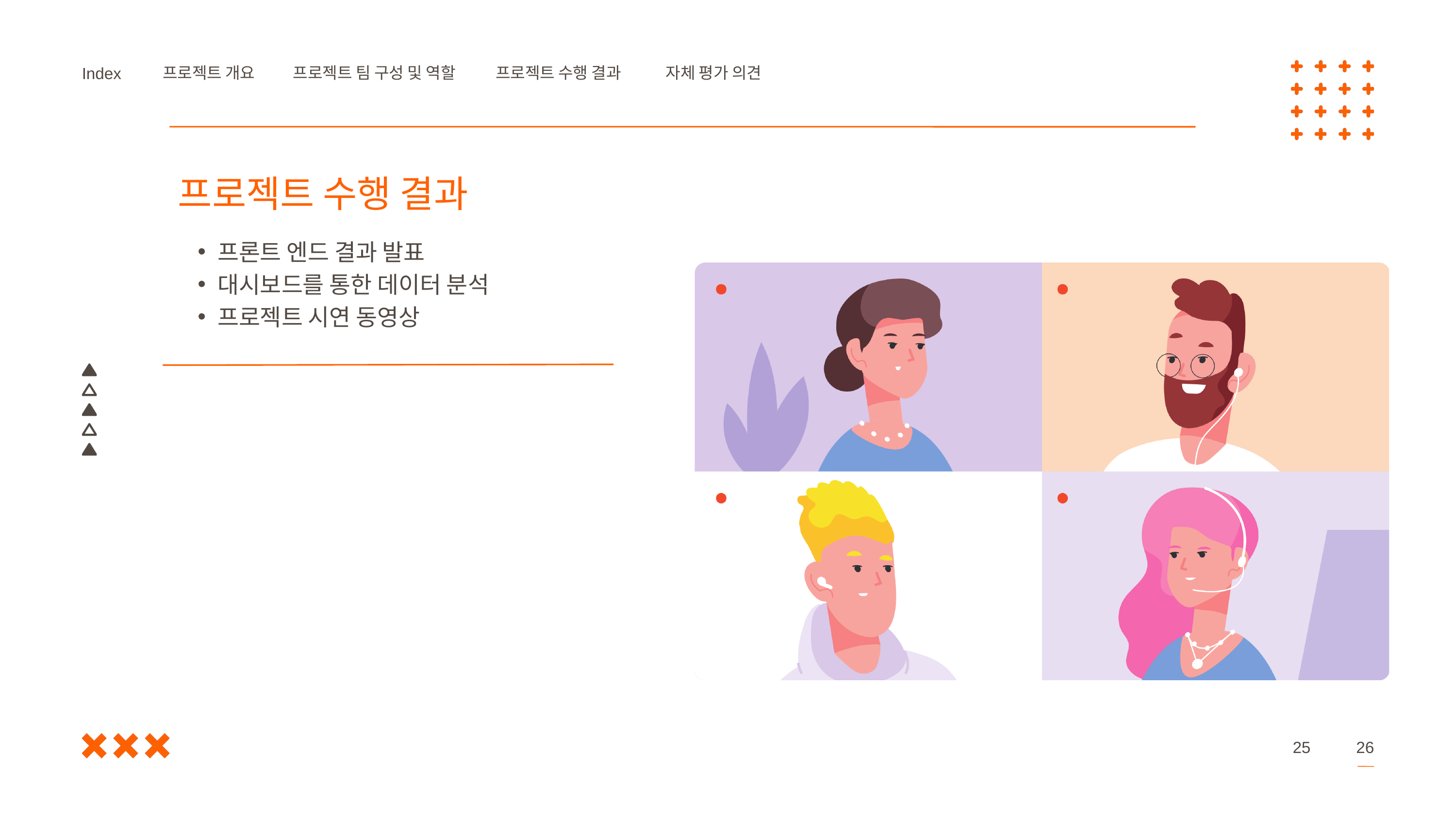

프로젝트 개요
프로젝트 팀 구성 및 역할
프로젝트 수행 결과
자체 평가 의견
Index

프로젝트 수행 결과
프론트 엔드 결과 발표
대시보드를 통한 데이터 분석
프로젝트 시연 동영상

25
26